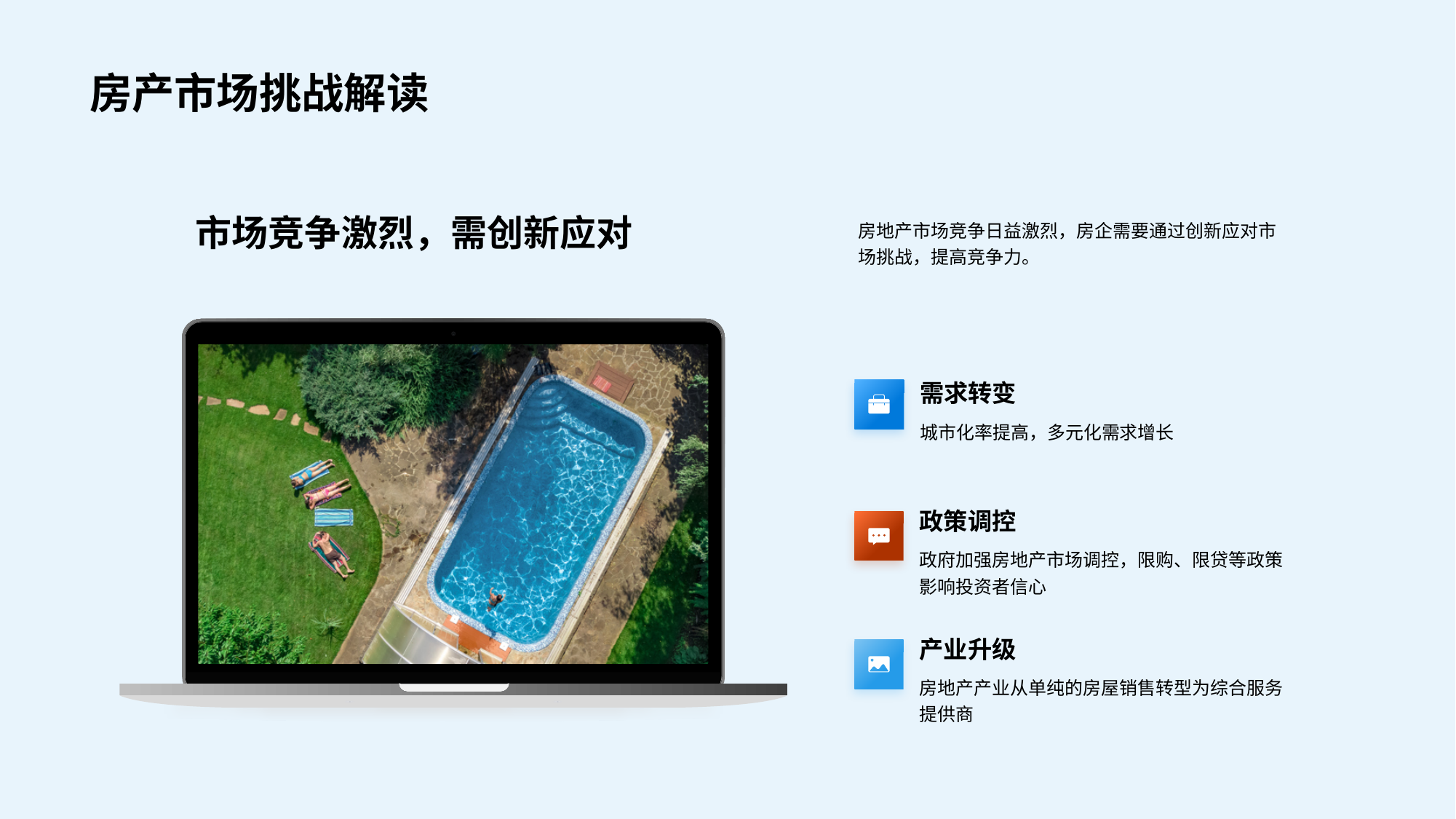

# 房产市场挑战解读
市场竞争激烈，需创新应对
房地产市场竞争日益激烈，房企需要通过创新应对市场挑战，提高竞争力。

需求转变

城市化率提高，多元化需求增长
政策调控

政府加强房地产市场调控，限购、限贷等政策影响投资者信心
产业升级

房地产产业从单纯的房屋销售转型为综合服务提供商